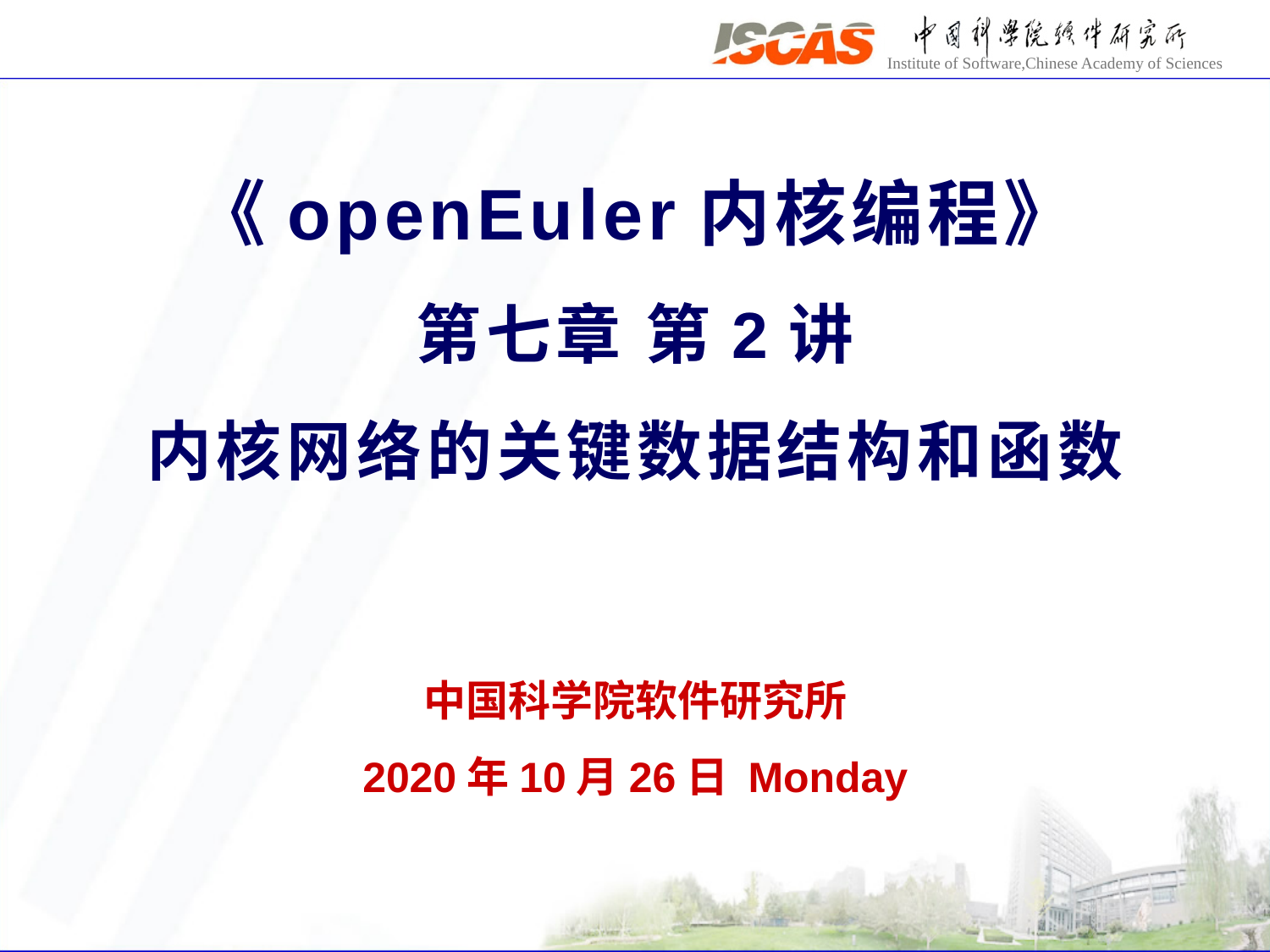

《openEuler内核编程》
第七章 第2讲
内核网络的关键数据结构和函数
中国科学院软件研究所
2020年10月26日 Monday